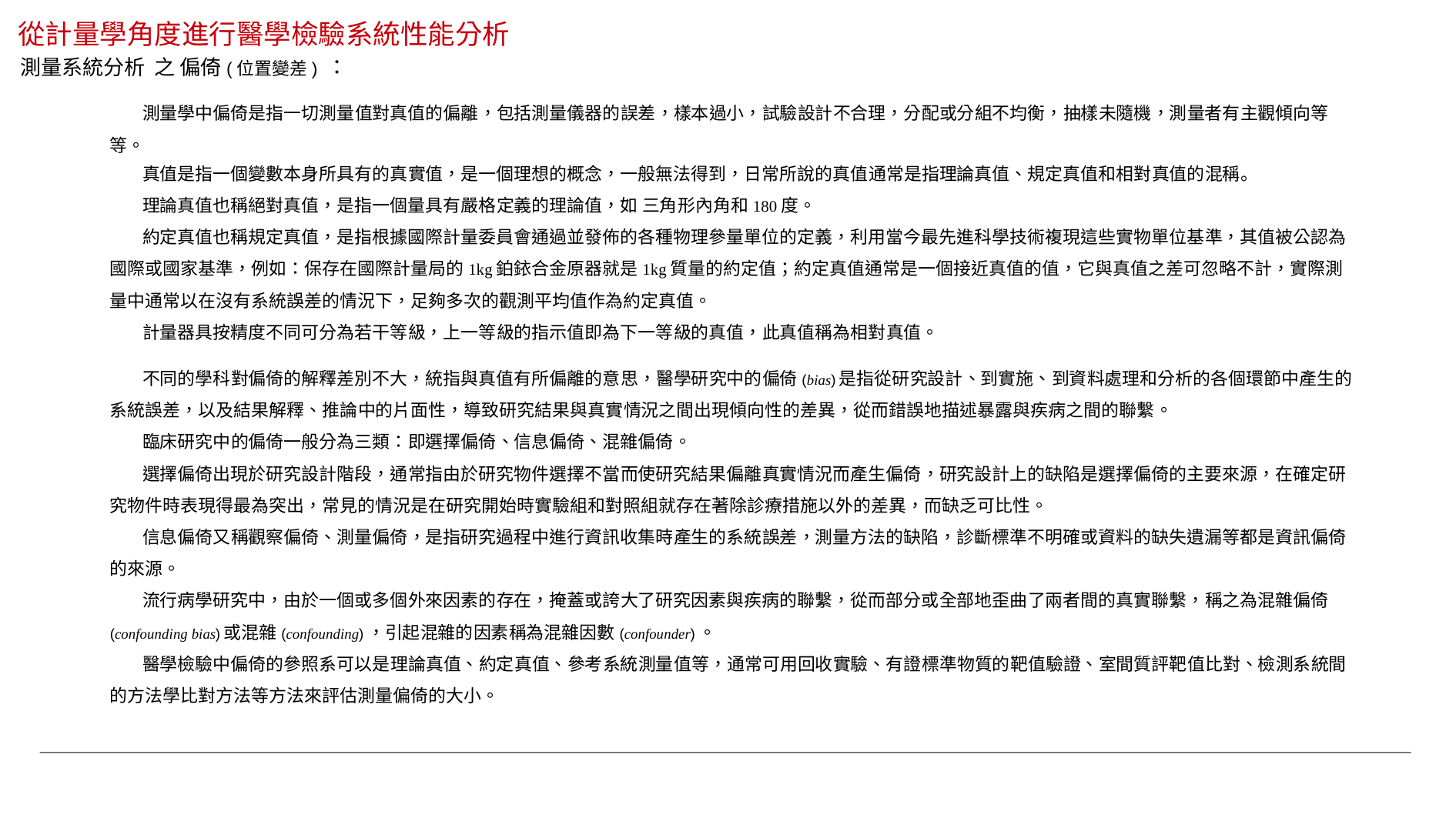

# 從計量學角度進行醫學檢驗系統性能分析
測量系統分析  之 偏倚(位置變差) ：
       測量學中偏倚是指一切測量值對真值的偏離，包括測量儀器的誤差，樣本過小，試驗設計不合理，分配或分組不均衡，抽樣未隨機，測量者有主觀傾向等等。
       真值是指一個變數本身所具有的真實值，是一個理想的概念，一般無法得到，日常所說的真值通常是指理論真值、規定真值和相對真值的混稱。
       理論真值也稱絕對真值，是指一個量具有嚴格定義的理論值，如 三角形內角和180度。
       約定真值也稱規定真值，是指根據國際計量委員會通過並發佈的各種物理參量單位的定義，利用當今最先進科學技術複現這些實物單位基準，其值被公認為國際或國家基準，例如：保存在國際計量局的1kg鉑銥合金原器就是1kg質量的約定值；約定真值通常是一個接近真值的值，它與真值之差可忽略不計，實際測量中通常以在沒有系統誤差的情況下，足夠多次的觀測平均值作為約定真值。
       計量器具按精度不同可分為若干等級，上一等級的指示值即為下一等級的真值，此真值稱為相對真值。
       不同的學科對偏倚的解釋差別不大，統指與真值有所偏離的意思，醫學研究中的偏倚(bias)是指從研究設計、到實施、到資料處理和分析的各個環節中產生的系統誤差，以及結果解釋、推論中的片面性，導致研究結果與真實情況之間出現傾向性的差異，從而錯誤地描述暴露與疾病之間的聯繫。
       臨床研究中的偏倚一般分為三類：即選擇偏倚、信息偏倚、混雜偏倚。
       選擇偏倚出現於研究設計階段，通常指由於研究物件選擇不當而使研究結果偏離真實情況而產生偏倚，研究設計上的缺陷是選擇偏倚的主要來源，在確定研究物件時表現得最為突出，常見的情況是在研究開始時實驗組和對照組就存在著除診療措施以外的差異，而缺乏可比性。
       信息偏倚又稱觀察偏倚、測量偏倚，是指研究過程中進行資訊收集時產生的系統誤差，測量方法的缺陷，診斷標準不明確或資料的缺失遺漏等都是資訊偏倚的來源。
       流行病學研究中，由於一個或多個外來因素的存在，掩蓋或誇大了研究因素與疾病的聯繫，從而部分或全部地歪曲了兩者間的真實聯繫，稱之為混雜偏倚(confounding bias)或混雜(confounding)，引起混雜的因素稱為混雜因數(confounder)。
       醫學檢驗中偏倚的參照系可以是理論真值、約定真值、參考系統測量值等，通常可用回收實驗、有證標準物質的靶值驗證、室間質評靶值比對、檢測系統間的方法學比對方法等方法來評估測量偏倚的大小。